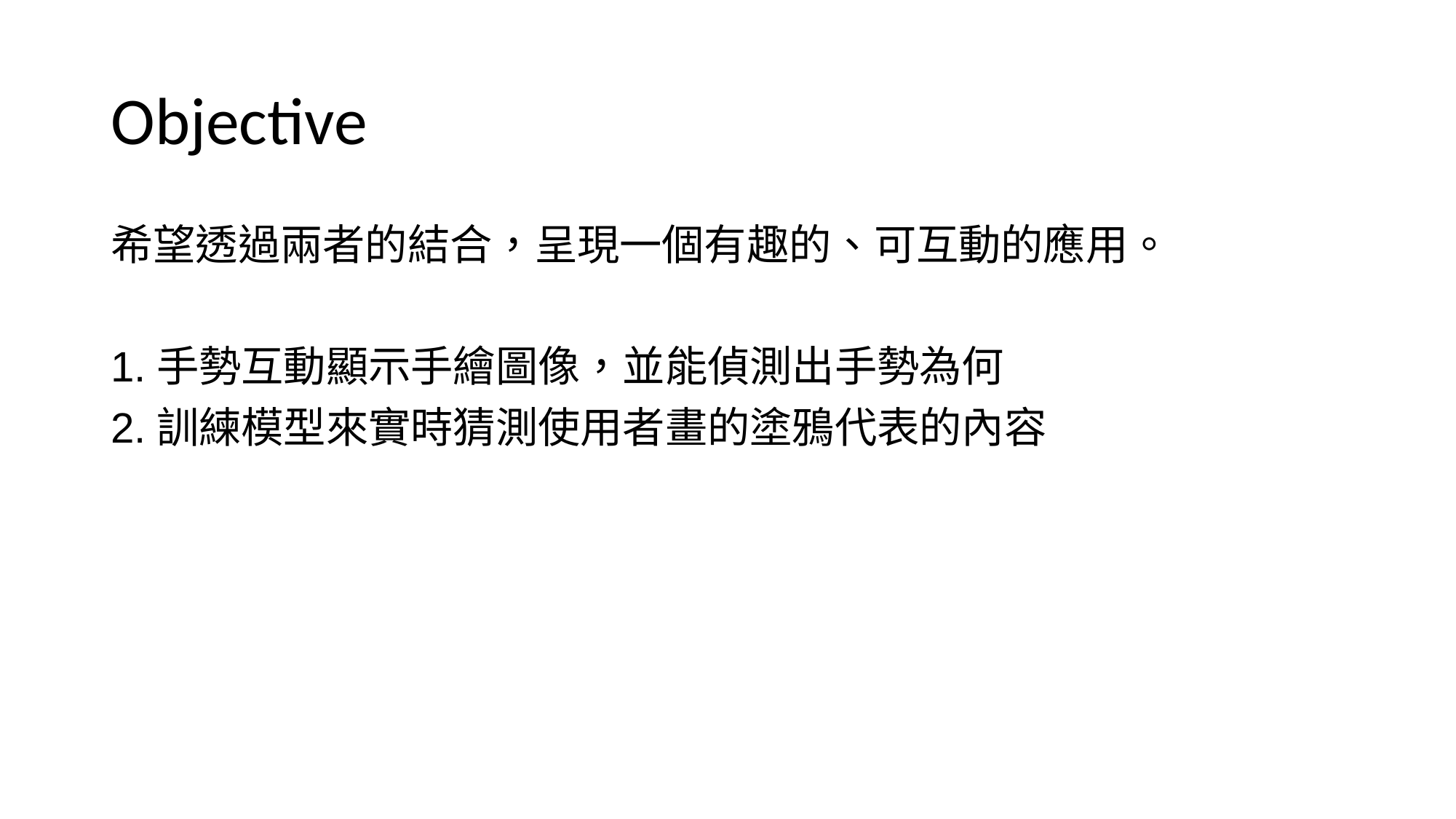

# Objective
希望透過兩者的結合，呈現一個有趣的、可互動的應用。

1.手勢互動顯示手繪圖像，並能偵測出手勢為何
2.訓練模型來實時猜測使用者畫的塗鴉代表的內容